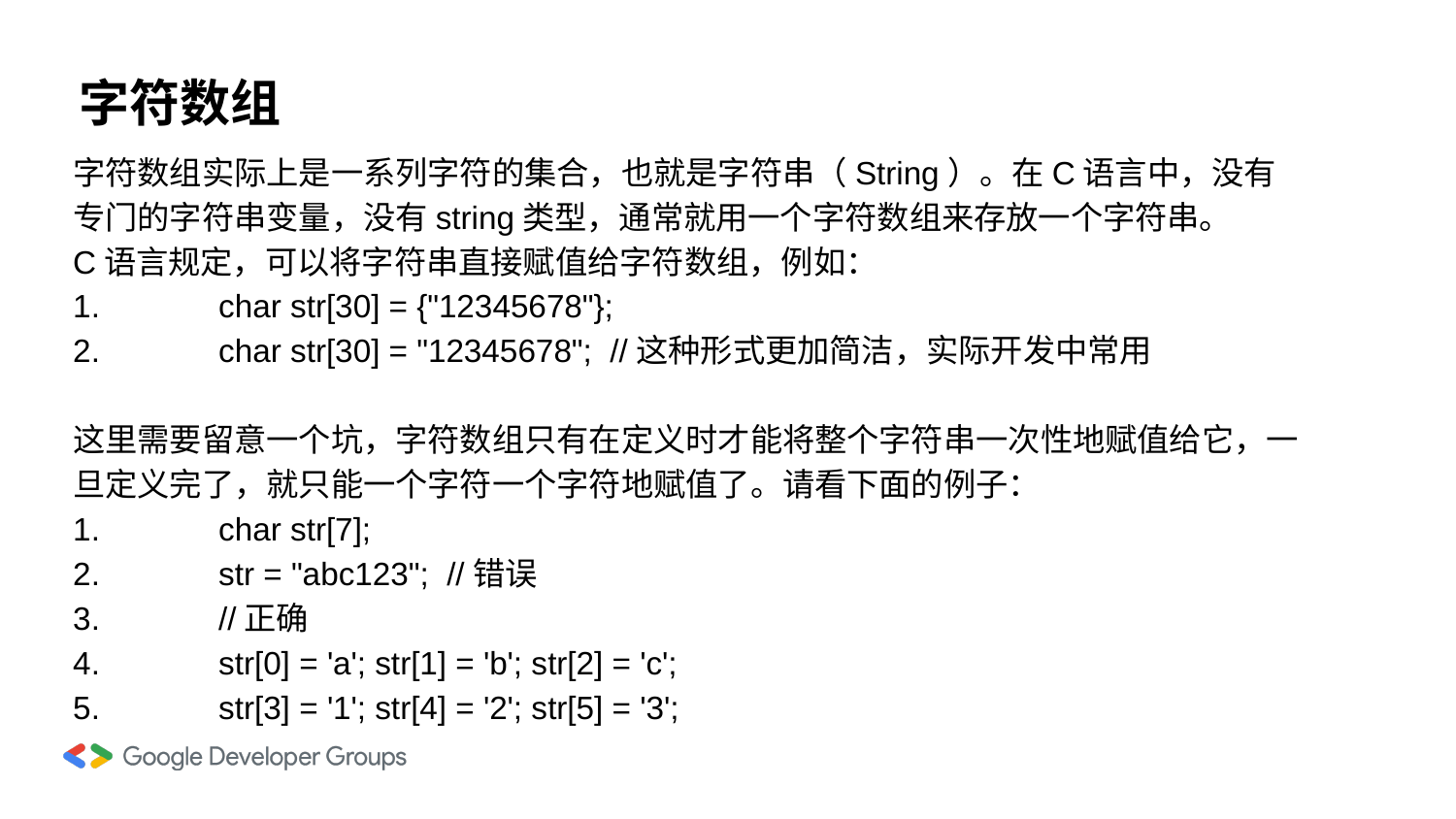

# 字符数组
字符数组实际上是一系列字符的集合，也就是字符串（String）。在C语言中，没有专门的字符串变量，没有string类型，通常就用一个字符数组来存放一个字符串。
C语言规定，可以将字符串直接赋值给字符数组，例如：
1.	char str[30] = {"12345678"};
2.	char str[30] = "12345678";  //这种形式更加简洁，实际开发中常用

这里需要留意一个坑，字符数组只有在定义时才能将整个字符串一次性地赋值给它，一旦定义完了，就只能一个字符一个字符地赋值了。请看下面的例子：
1.	char str[7];
2.	str = "abc123";  //错误
3.	//正确
4.	str[0] = 'a'; str[1] = 'b'; str[2] = 'c';
5.	str[3] = '1'; str[4] = '2'; str[5] = '3';